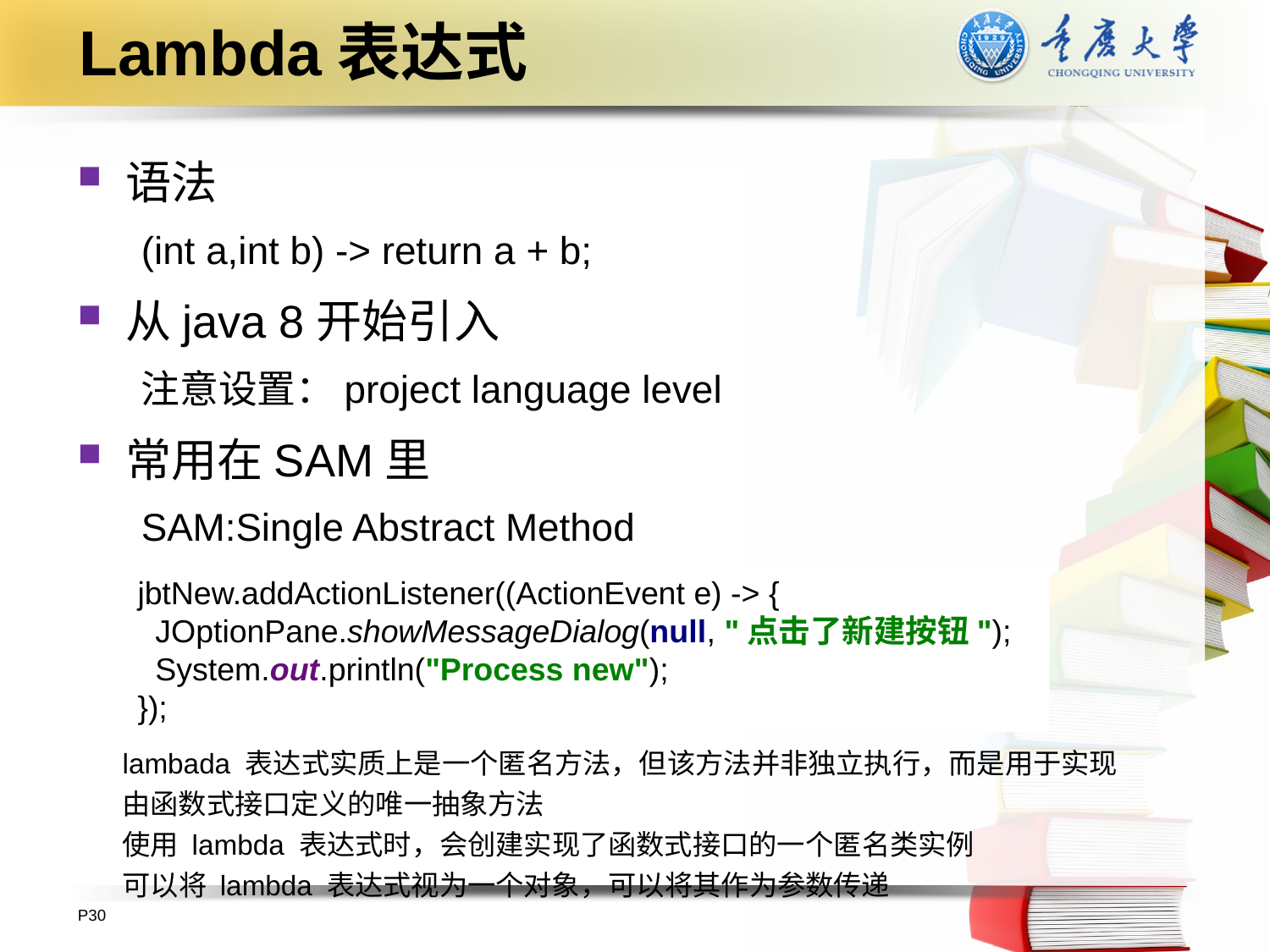

# Lambda表达式
语法
(int a,int b) -> return a + b;
从java 8开始引入
注意设置：project language level
常用在SAM里
SAM:Single Abstract Method

jbtNew.addActionListener((ActionEvent e) -> {
  JOptionPane.showMessageDialog(null, "点击了新建按钮");
  System.out.println("Process new");
});
lambada 表达式实质上是一个匿名方法，但该方法并非独立执行，而是用于实现由函数式接口定义的唯一抽象方法
使用 lambda 表达式时，会创建实现了函数式接口的一个匿名类实例
可以将 lambda 表达式视为一个对象，可以将其作为参数传递
P30